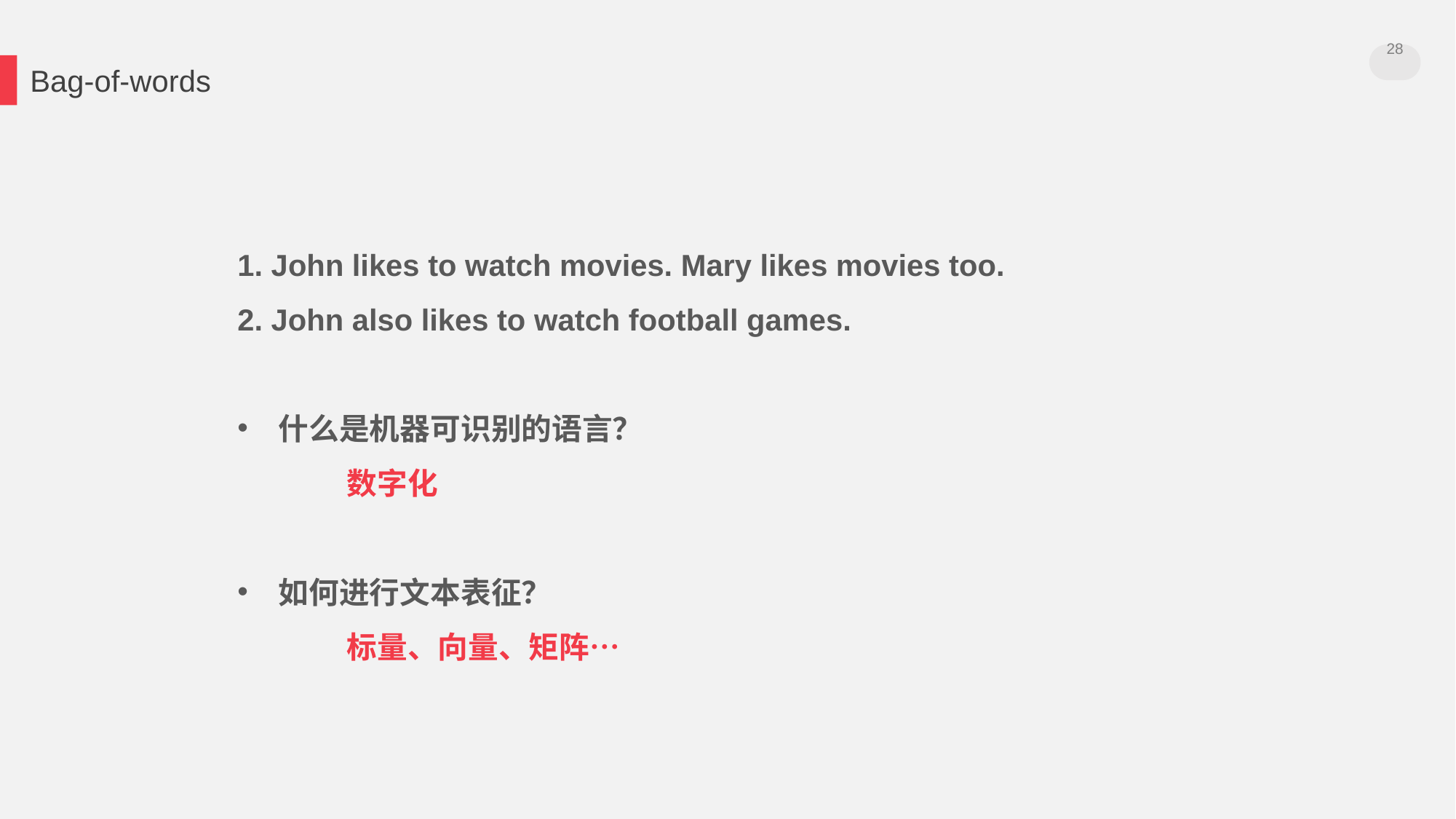

28
Bag-of-words
1. John likes to watch movies. Mary likes movies too.
2. John also likes to watch football games.

什么是机器可识别的语言？
	数字化

如何进行文本表征？
	标量、向量、矩阵…